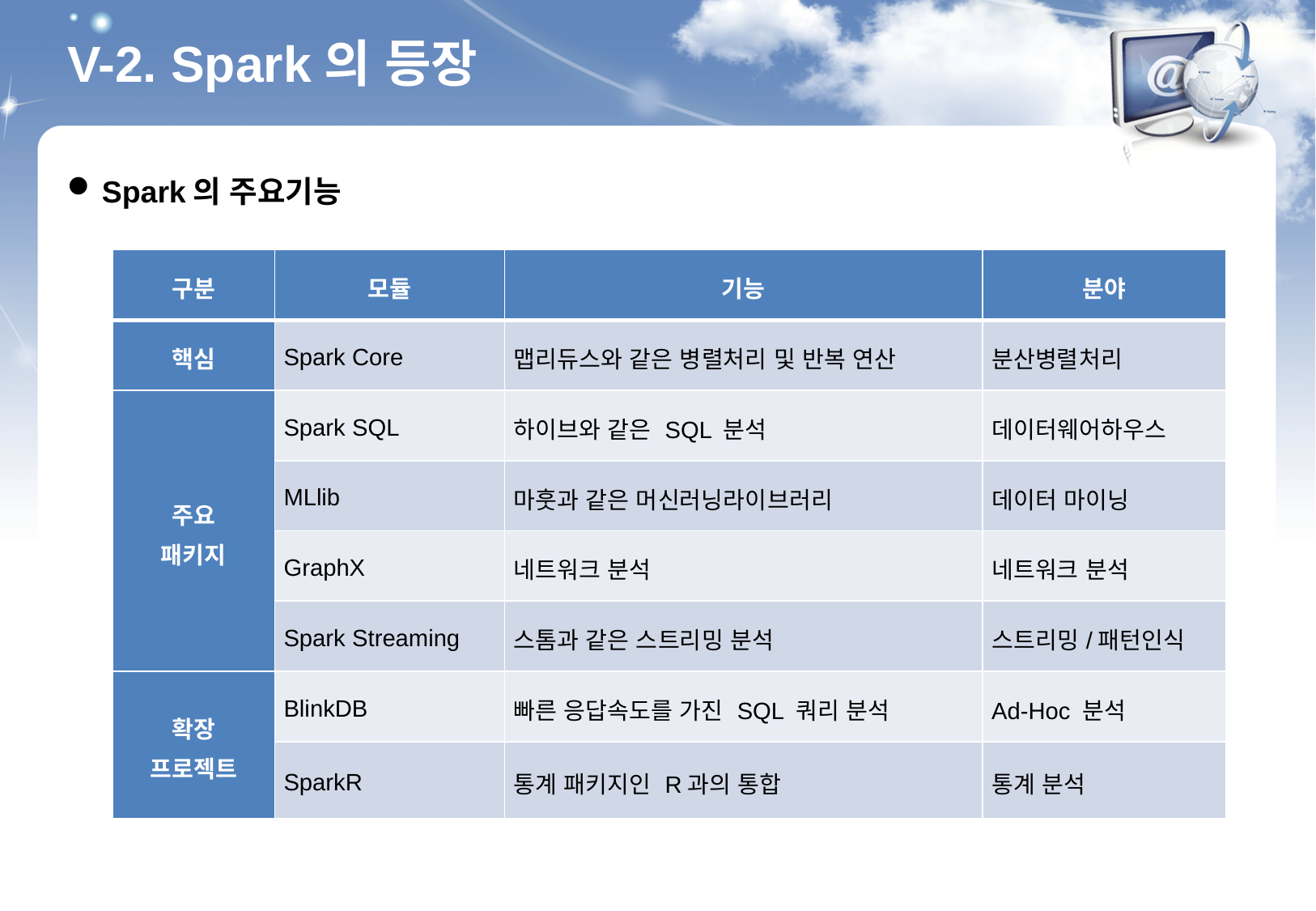

V-2. Spark의 등장
Spark의 주요기능

| 구분 | 모듈 | 기능 | 분야 |
| --- | --- | --- | --- |
| 핵심 | Spark Core | 맵리듀스와 같은 병렬처리 및 반복 연산 | 분산병렬처리 |
| 주요 패키지 | Spark SQL | 하이브와 같은 SQL 분석 | 데이터웨어하우스 |
|  | MLlib | 마훗과 같은 머신러닝라이브러리 | 데이터 마이닝 |
|  | GraphX | 네트워크 분석 | 네트워크 분석 |
|  | Spark Streaming | 스톰과 같은 스트리밍 분석 | 스트리밍/패턴인식 |
| 확장 프로젝트 | BlinkDB | 빠른 응답속도를 가진 SQL 쿼리 분석 | Ad-Hoc 분석 |
|  | SparkR | 통계 패키지인 R과의 통합 | 통계 분석 |